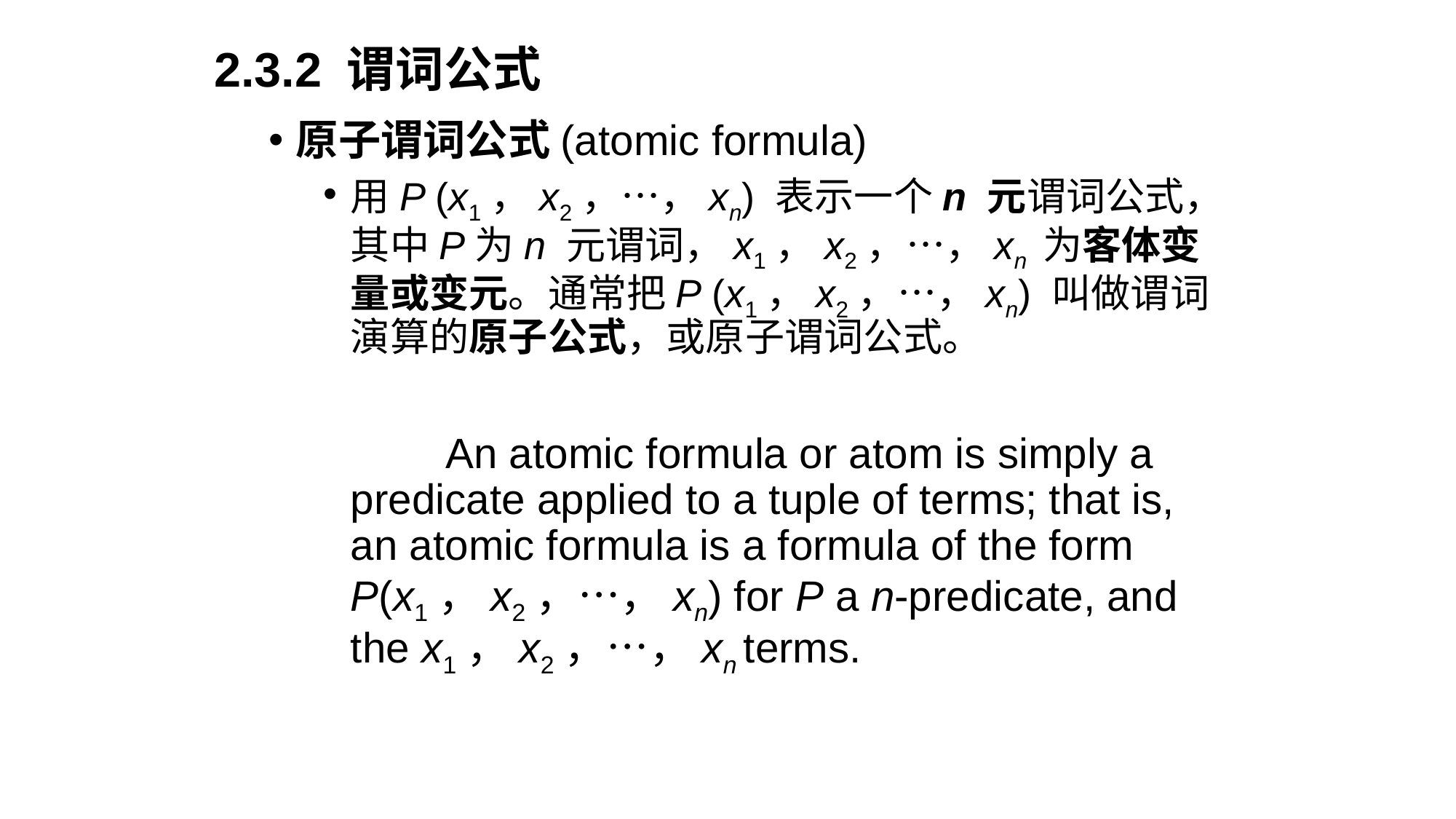

2.3.2 谓词公式
原子谓词公式(atomic formula)
用P (x1，x2，…，xn) 表示一个n 元谓词公式，其中P为n 元谓词，x1，x2，…，xn 为客体变量或变元。通常把P (x1，x2，…，xn) 叫做谓词演算的原子公式，或原子谓词公式。

            An atomic formula or atom is simply a predicate applied to a tuple of terms; that is, an atomic formula is a formula of the form P(x1，x2，…，xn) for P a n-predicate, and the x1，x2，…，xn terms.